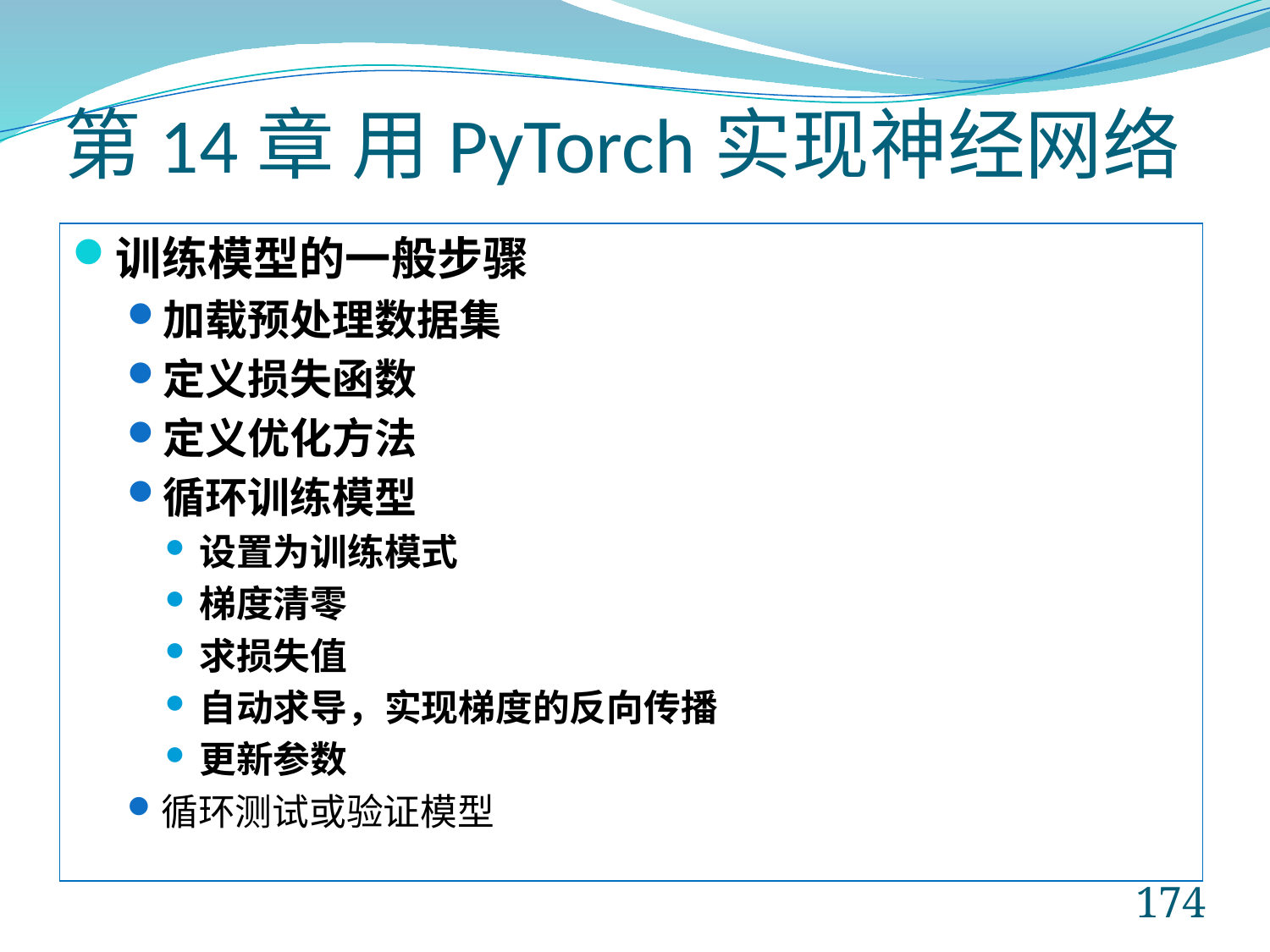

# 第14章 用PyTorch实现神经网络
训练模型的一般步骤
加载预处理数据集
定义损失函数
定义优化方法
循环训练模型
设置为训练模式
梯度清零
求损失值
自动求导，实现梯度的反向传播
更新参数
循环测试或验证模型

174